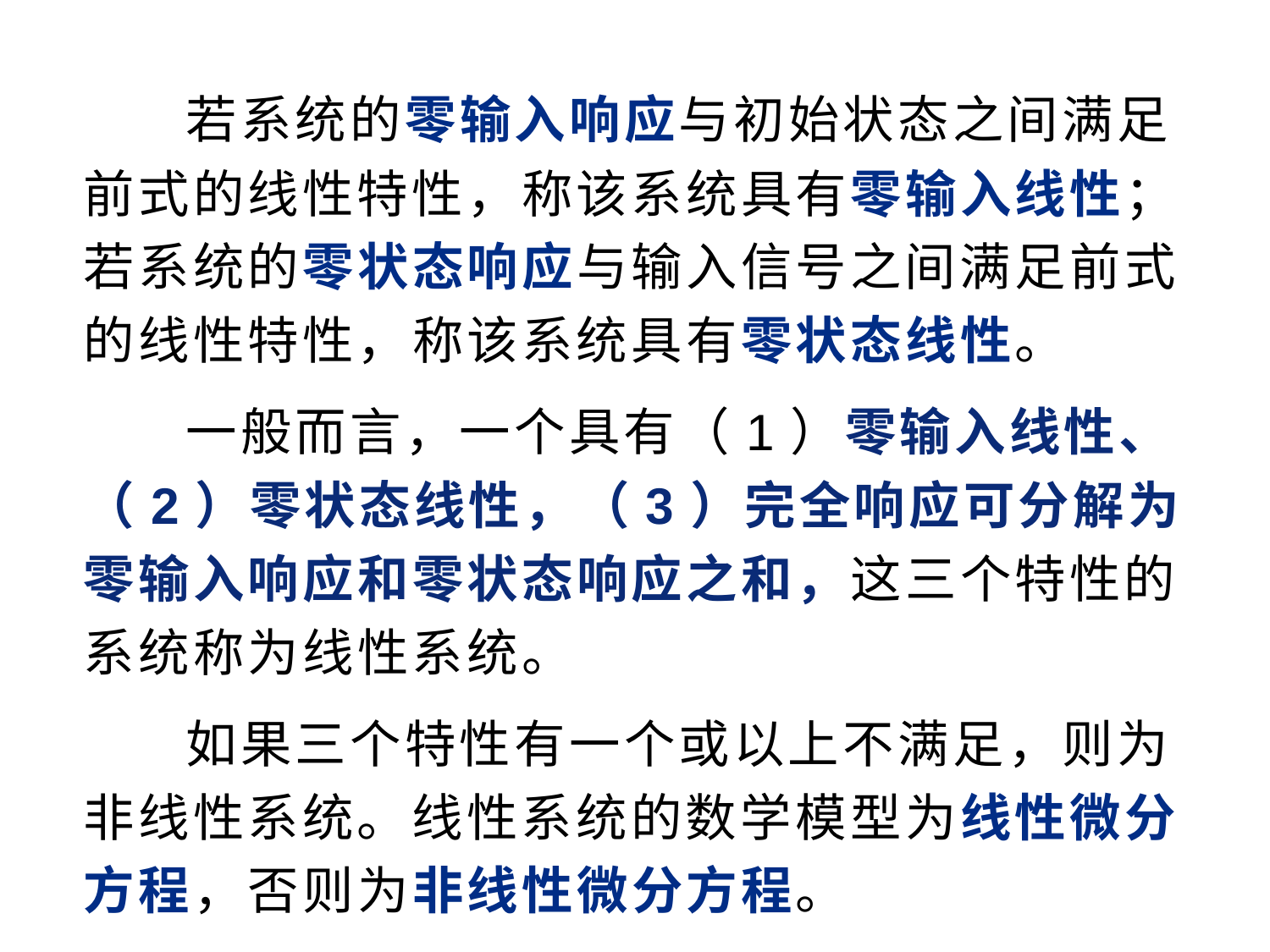

若系统的零输入响应与初始状态之间满足前式的线性特性，称该系统具有零输入线性；若系统的零状态响应与输入信号之间满足前式的线性特性，称该系统具有零状态线性。
      一般而言，一个具有（1）零输入线性、（2）零状态线性，（3）完全响应可分解为零输入响应和零状态响应之和，这三个特性的系统称为线性系统。
      如果三个特性有一个或以上不满足，则为非线性系统。线性系统的数学模型为线性微分方程，否则为非线性微分方程。